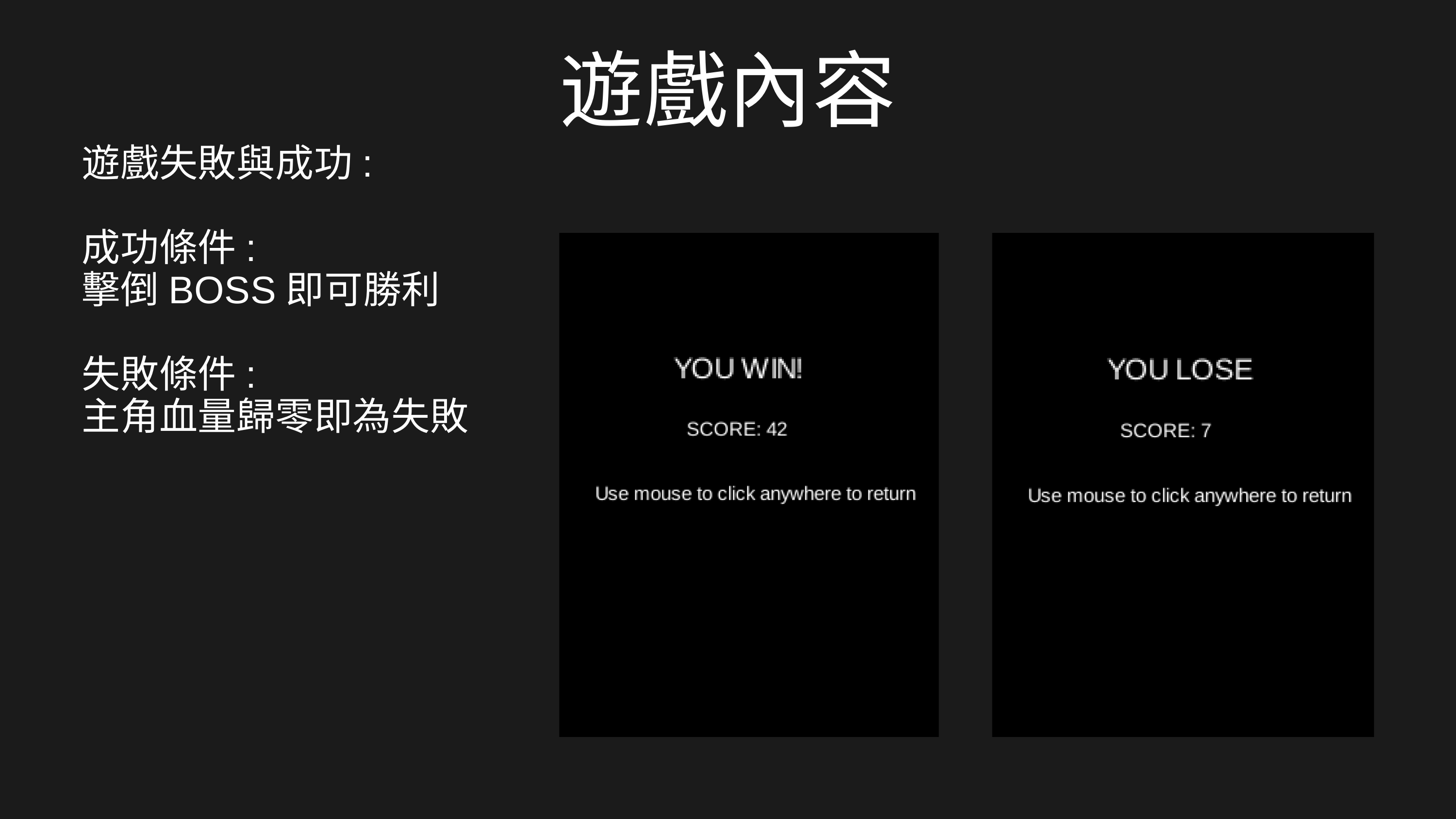

遊戲內容
遊戲失敗與成功:

成功條件:
擊倒BOSS即可勝利

失敗條件:
主角血量歸零即為失敗